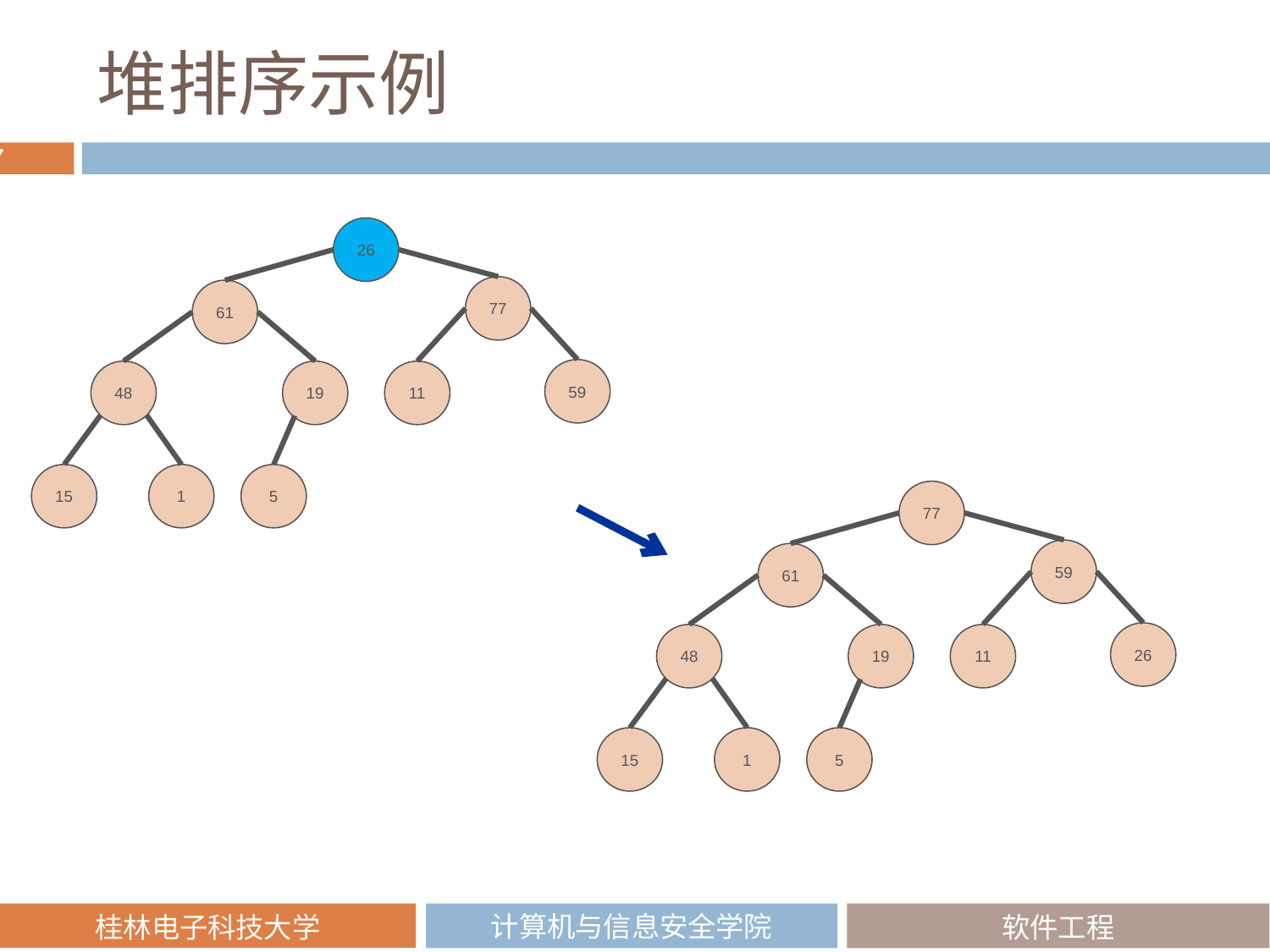

# 堆排序示例
26
77
61
59
48
11
19
15
1
5
77
59
61
26
48
11
19
15
1
5